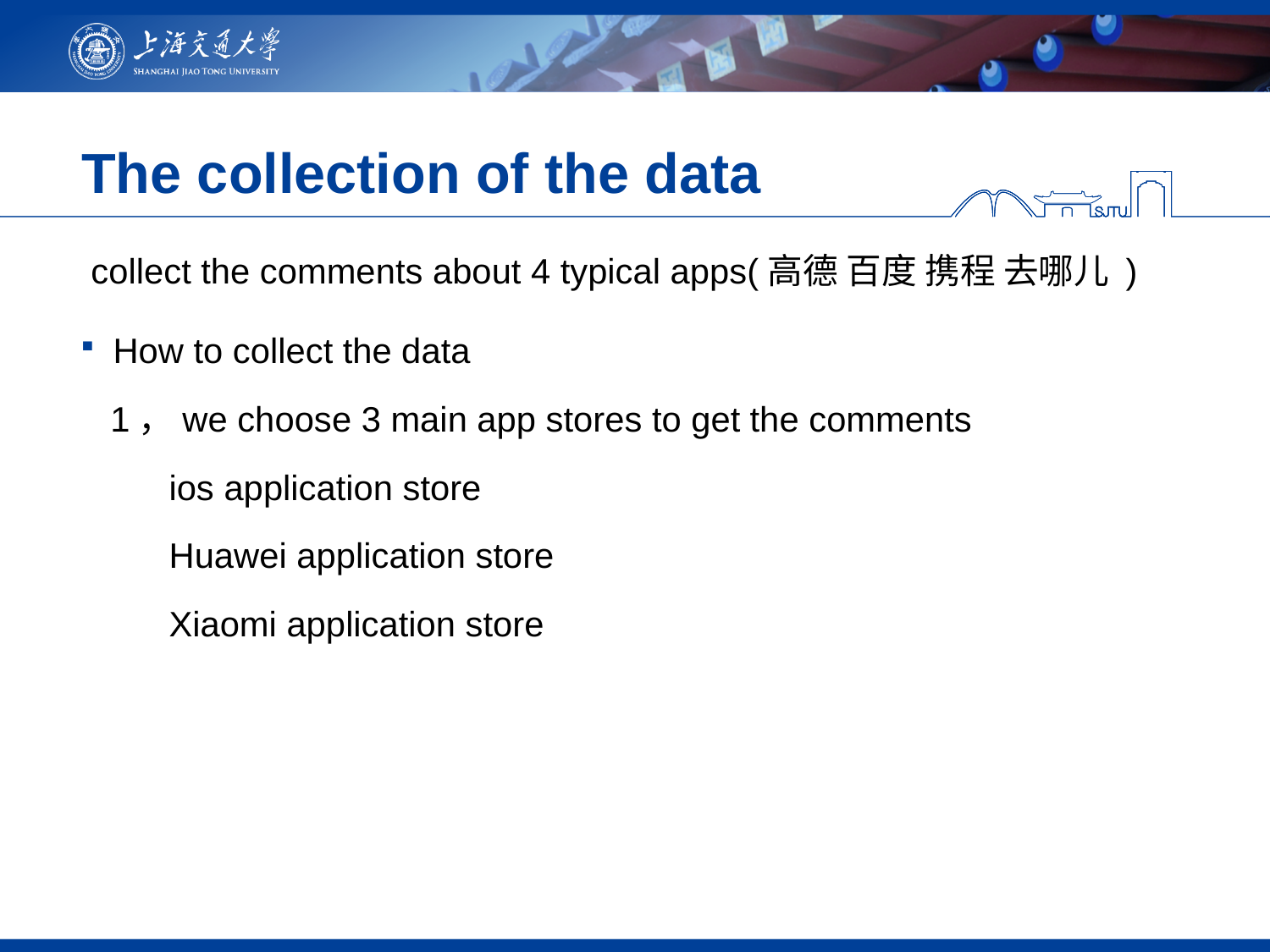

# The collection of the data
 collect the comments about 4 typical apps(高德 百度 携程 去哪儿 )
How to collect the data
   1，we choose 3 main app stores to get the comments
         ios application store
         Huawei application store
         Xiaomi application store